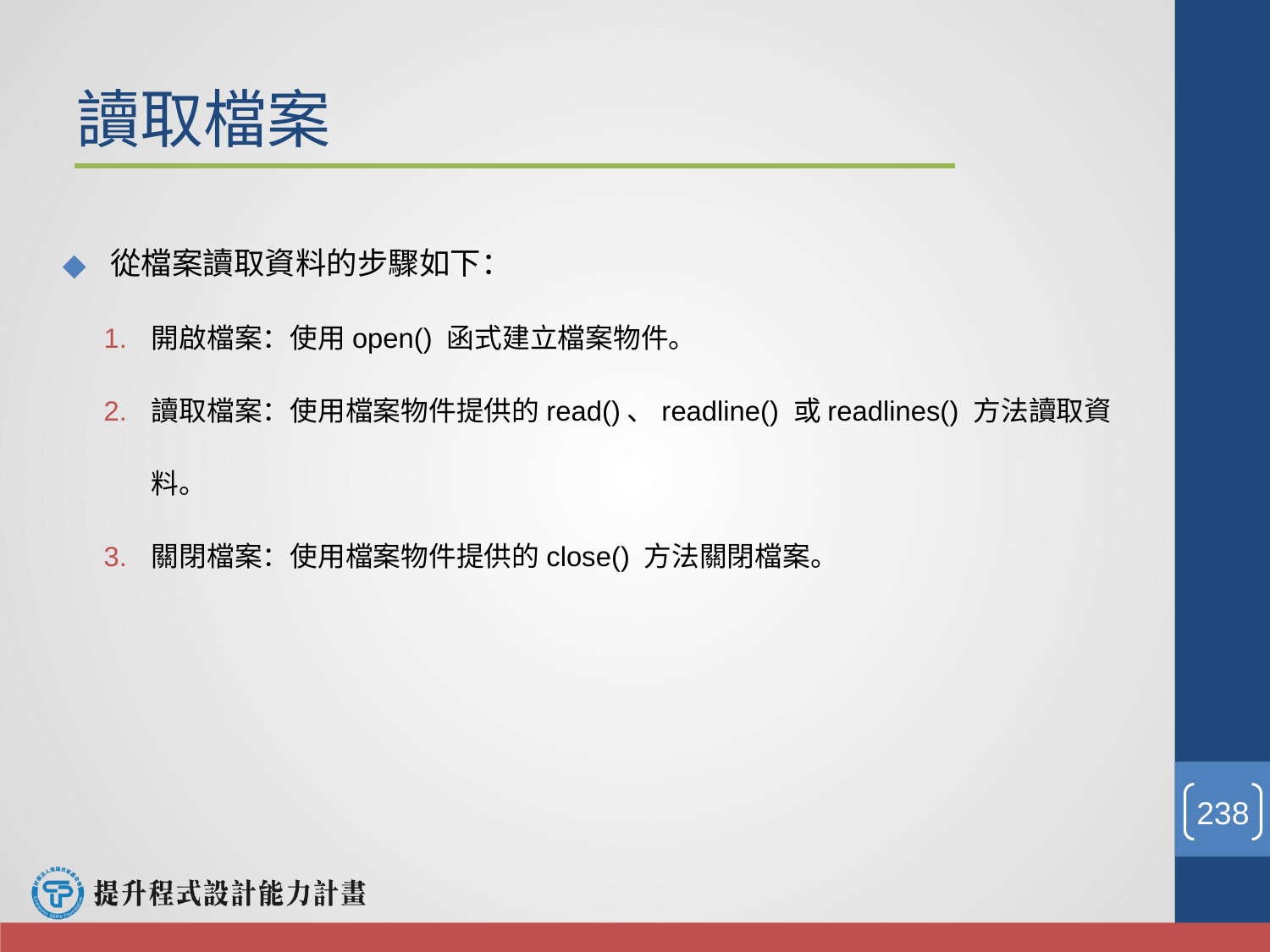

# 讀取檔案
從檔案讀取資料的步驟如下：
開啟檔案：使用open() 函式建立檔案物件。
讀取檔案：使用檔案物件提供的read()、readline() 或readlines() 方法讀取資料。
關閉檔案：使用檔案物件提供的close() 方法關閉檔案。

238